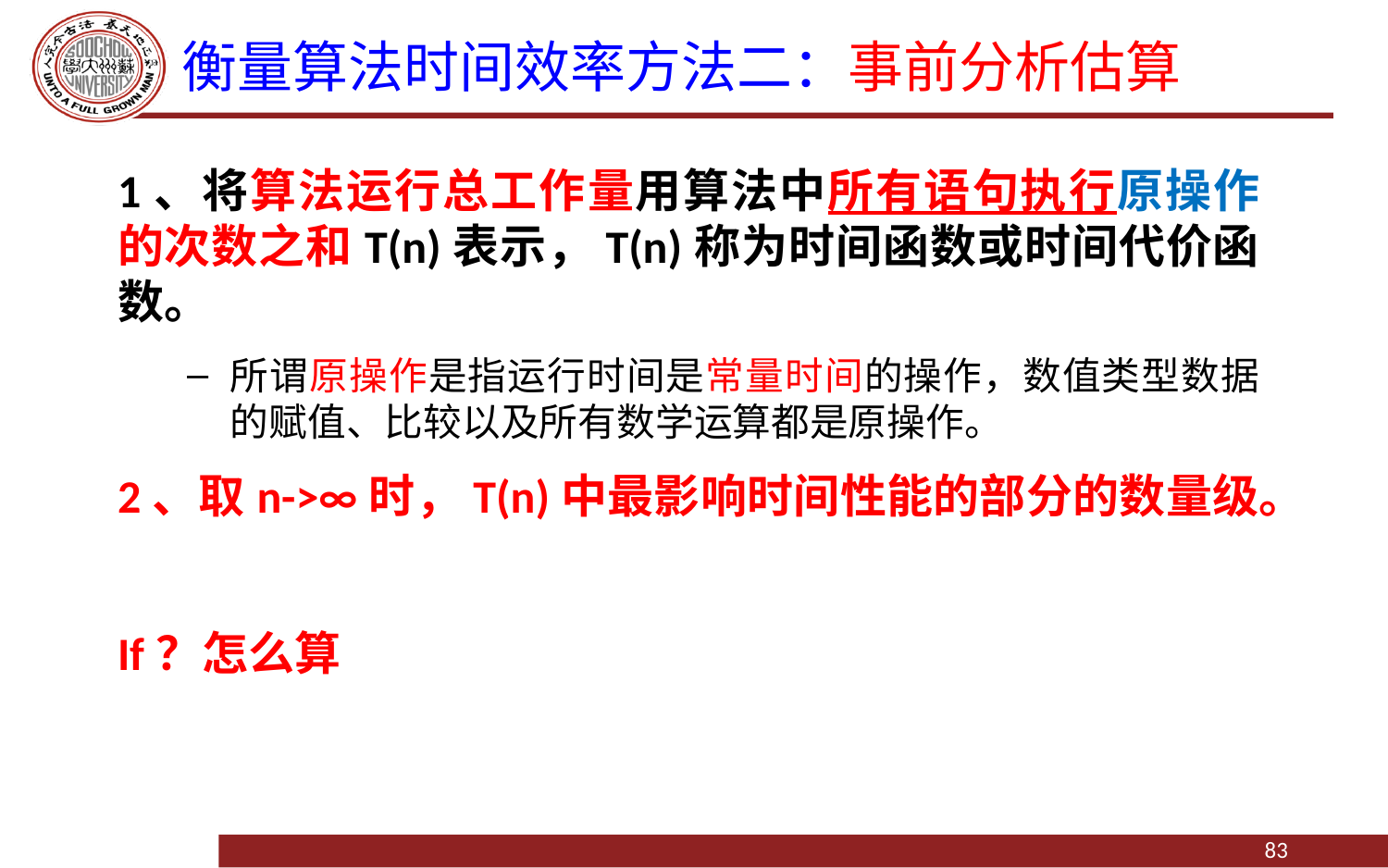

# 衡量算法时间效率方法二：事前分析估算
1、将算法运行总工作量用算法中所有语句执行原操作的次数之和T(n)表示，T(n)称为时间函数或时间代价函数。
所谓原操作是指运行时间是常量时间的操作，数值类型数据的赋值、比较以及所有数学运算都是原操作。
2、取n->∞时，T(n)中最影响时间性能的部分的数量级。

If？怎么算
83